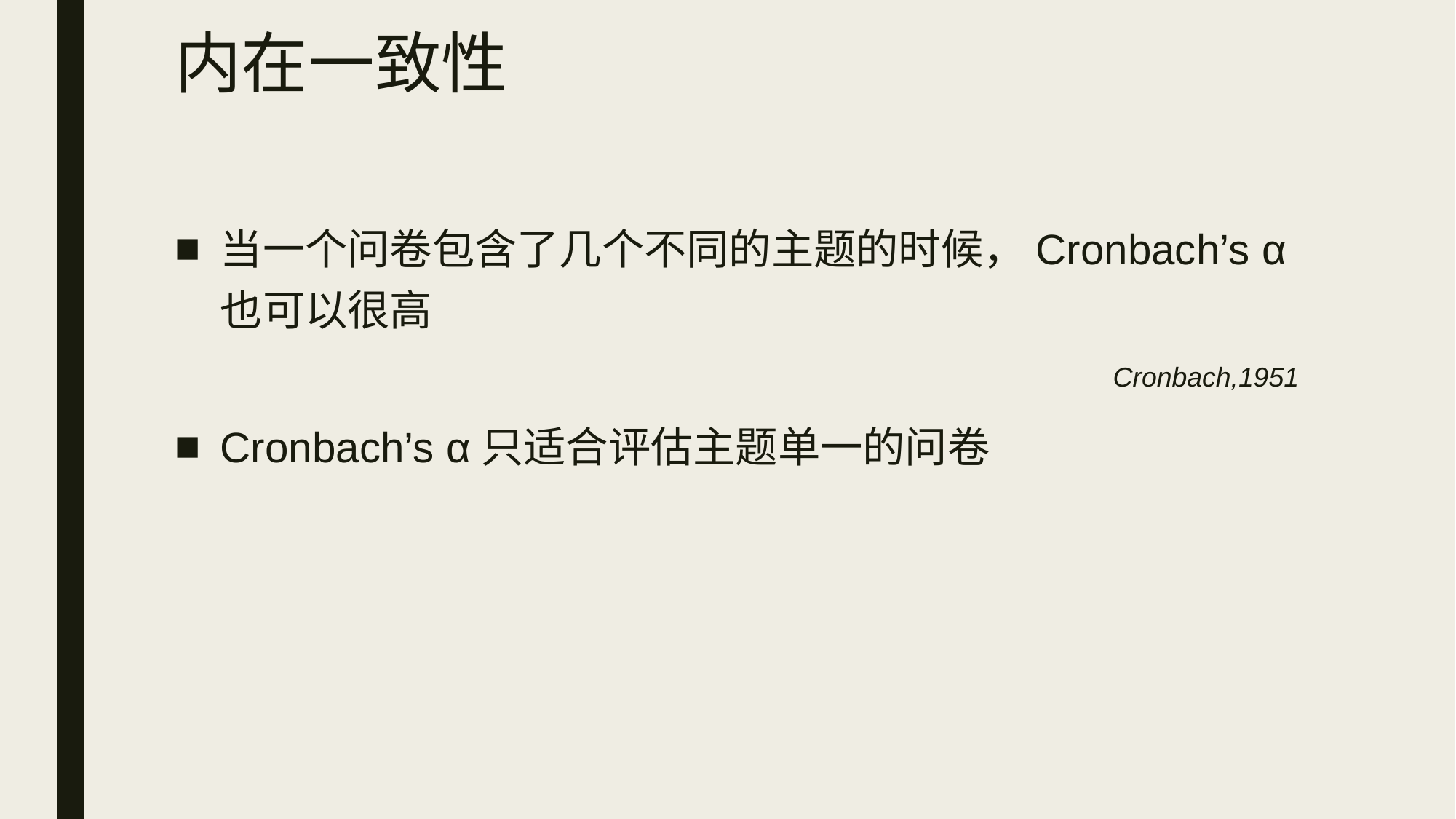

# 内在一致性
当一个问卷包含了几个不同的主题的时候，Cronbach’s α也可以很高
Cronbach,1951
Cronbach’s α只适合评估主题单一的问卷